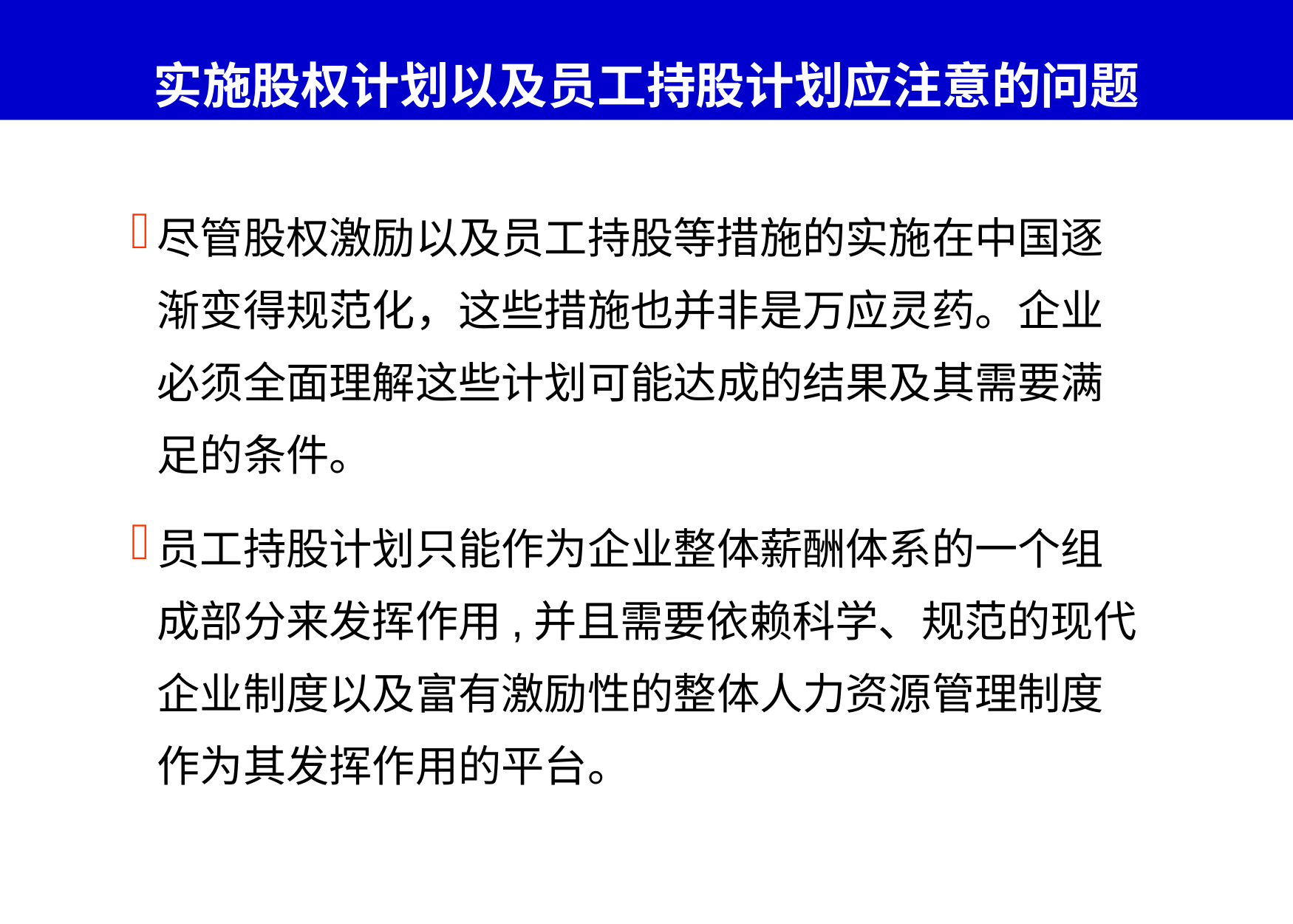

# 实施股权计划以及员工持股计划应注意的问题
尽管股权激励以及员工持股等措施的实施在中国逐渐变得规范化，这些措施也并非是万应灵药。企业必须全面理解这些计划可能达成的结果及其需要满足的条件。
员工持股计划只能作为企业整体薪酬体系的一个组成部分来发挥作用,并且需要依赖科学、规范的现代企业制度以及富有激励性的整体人力资源管理制度作为其发挥作用的平台。